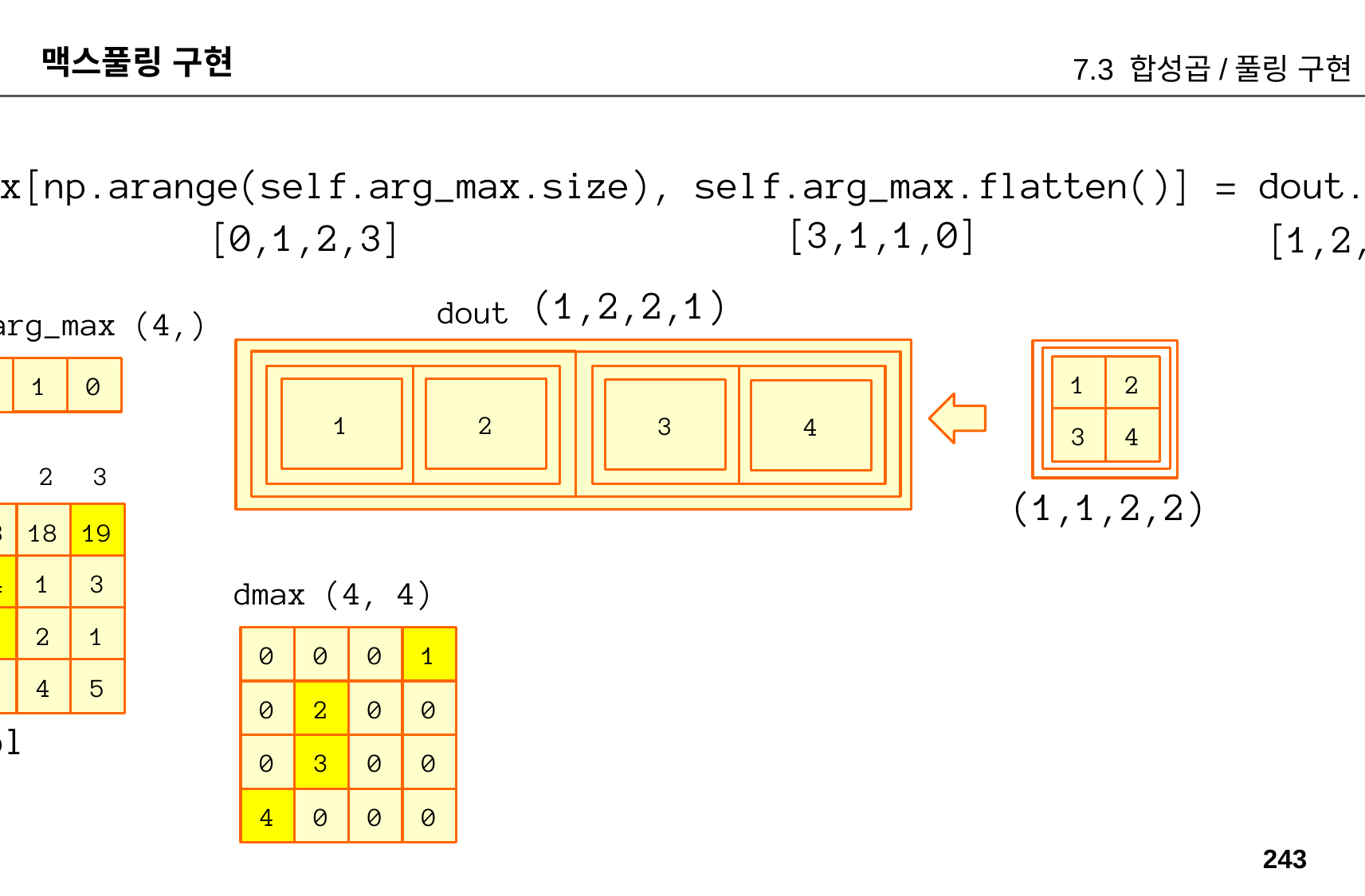

맥스풀링 구현
7.3 합성곱/풀링 구현
dmax[np.arange(self.arg_max.size), self.arg_max.flatten()] = dout.flatten()
[3,1,1,0]
[0,1,2,3]
[1,2,3,4]
(1,2,2,1)
dout
self.arg_max (4,)

1
2
1
0
3
1

1
2
3
4

3
4
0
1
2
3
(1,1,2,2)
0
5
13
18
19
1
4
14
1
3
dmax (4, 4)
2
1
6
2
1
0
0
0
1
3
12
9
4
5
0
2
0
0
col
0
3
0
0
4
0
0
0